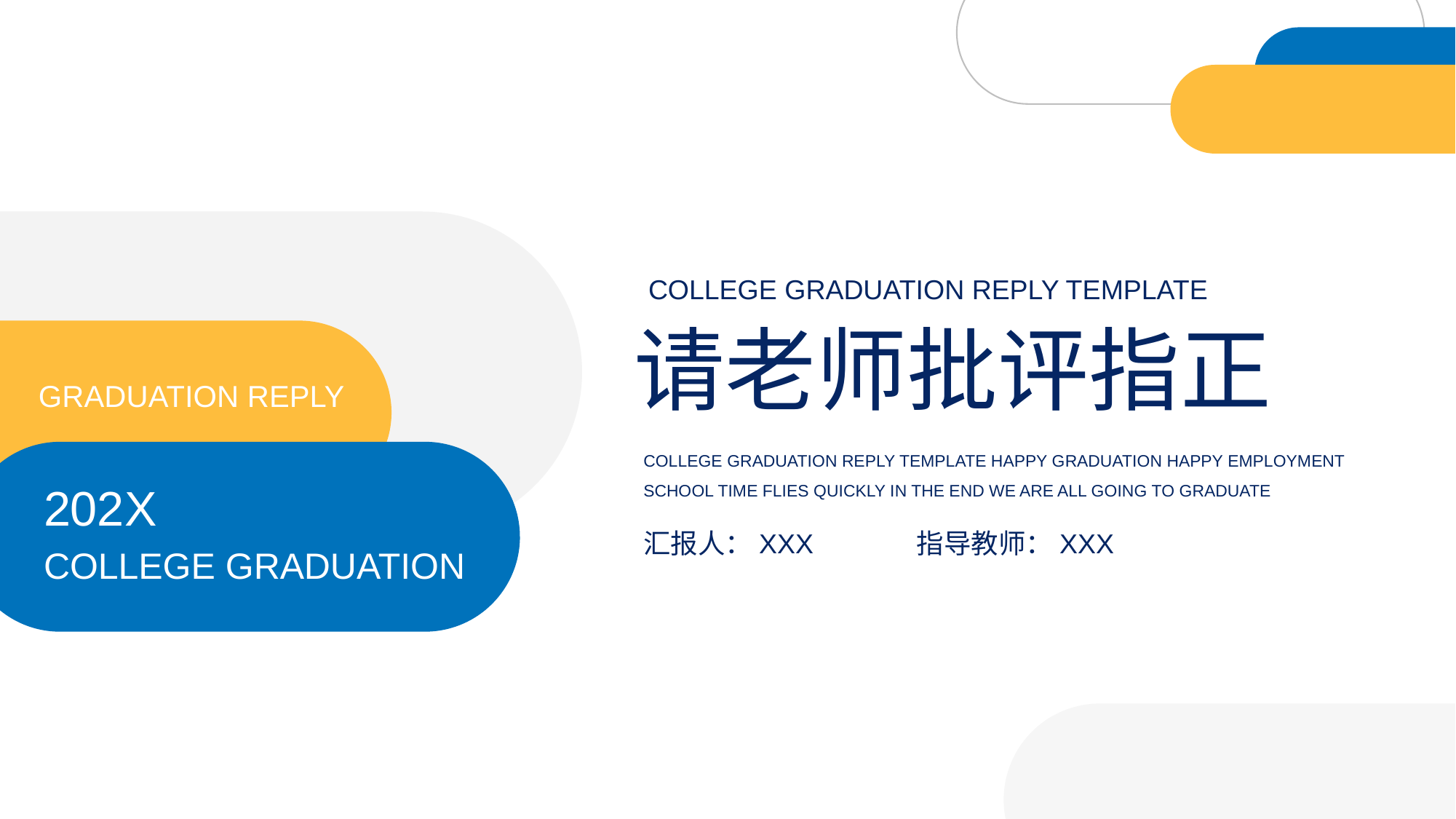

COLLEGE GRADUATION REPLY TEMPLATE
请老师批评指正

GRADUATION REPLY

202X
COLLEGE GRADUATION
COLLEGE GRADUATION REPLY TEMPLATE HAPPY GRADUATION HAPPY EMPLOYMENT SCHOOL TIME FLIES QUICKLY IN THE END WE ARE ALL GOING TO GRADUATE
汇报人：XXX
指导教师：XXX